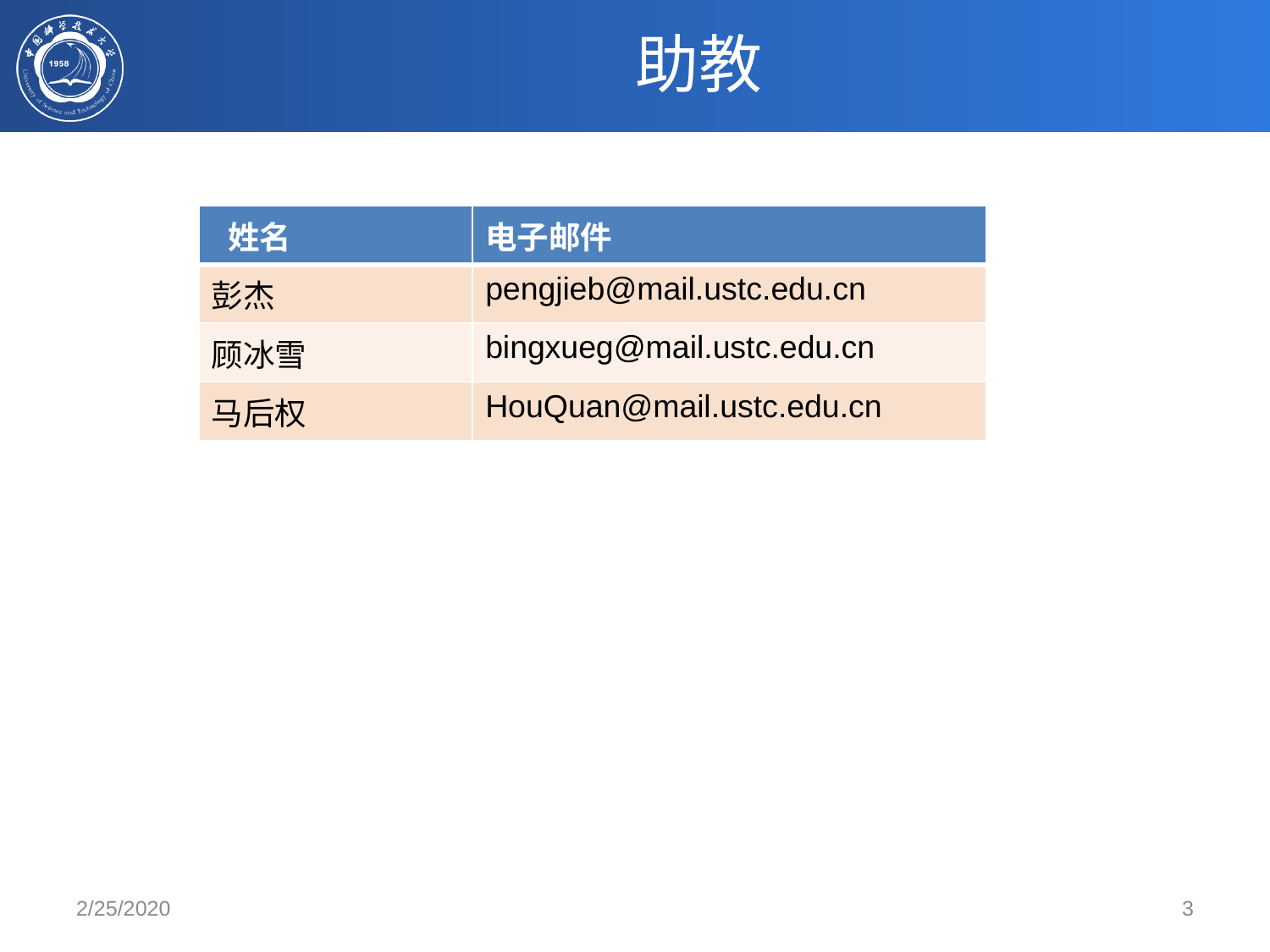

# 助教
| 姓名 | 电子邮件 |
| --- | --- |
| 彭杰 | pengjieb@mail.ustc.edu.cn |
| 顾冰雪 | bingxueg@mail.ustc.edu.cn |
| 马后权 | HouQuan@mail.ustc.edu.cn |
2/25/2020
3